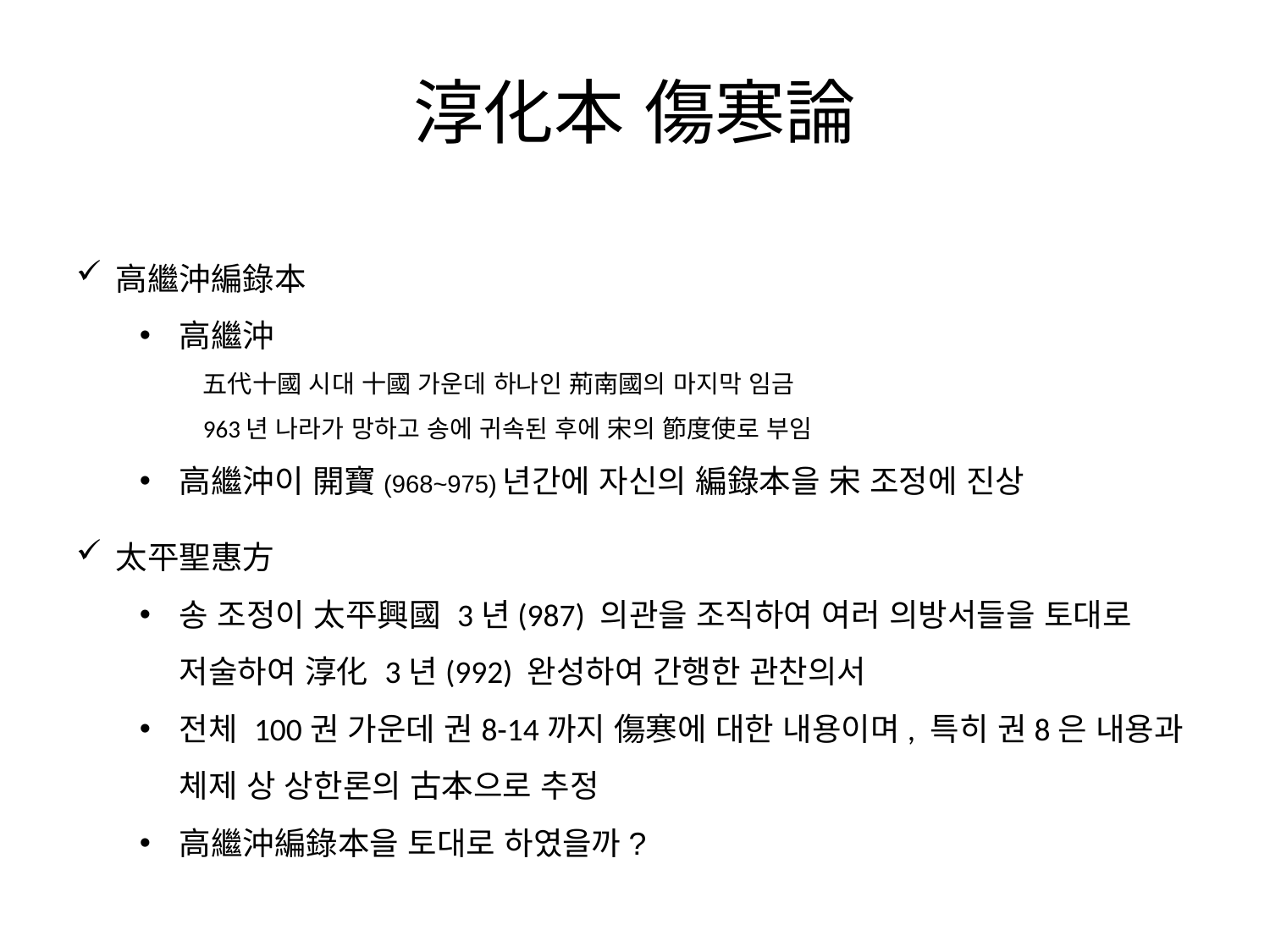

淳化本 傷寒論
高繼沖編錄本
高繼沖
五代十國 시대 十國 가운데 하나인 荊南國의 마지막 임금
963년 나라가 망하고 송에 귀속된 후에 宋의 節度使로 부임
高繼沖이 開寶(968~975)년간에 자신의 編錄本을 宋 조정에 진상

太平聖惠方
송 조정이 太平興國 3년(987) 의관을 조직하여 여러 의방서들을 토대로 저술하여 淳化 3년(992) 완성하여 간행한 관찬의서
전체 100권 가운데 권8-14까지 傷寒에 대한 내용이며, 특히 권8은 내용과 체제 상 상한론의 古本으로 추정
高繼沖編錄本을 토대로 하였을까?